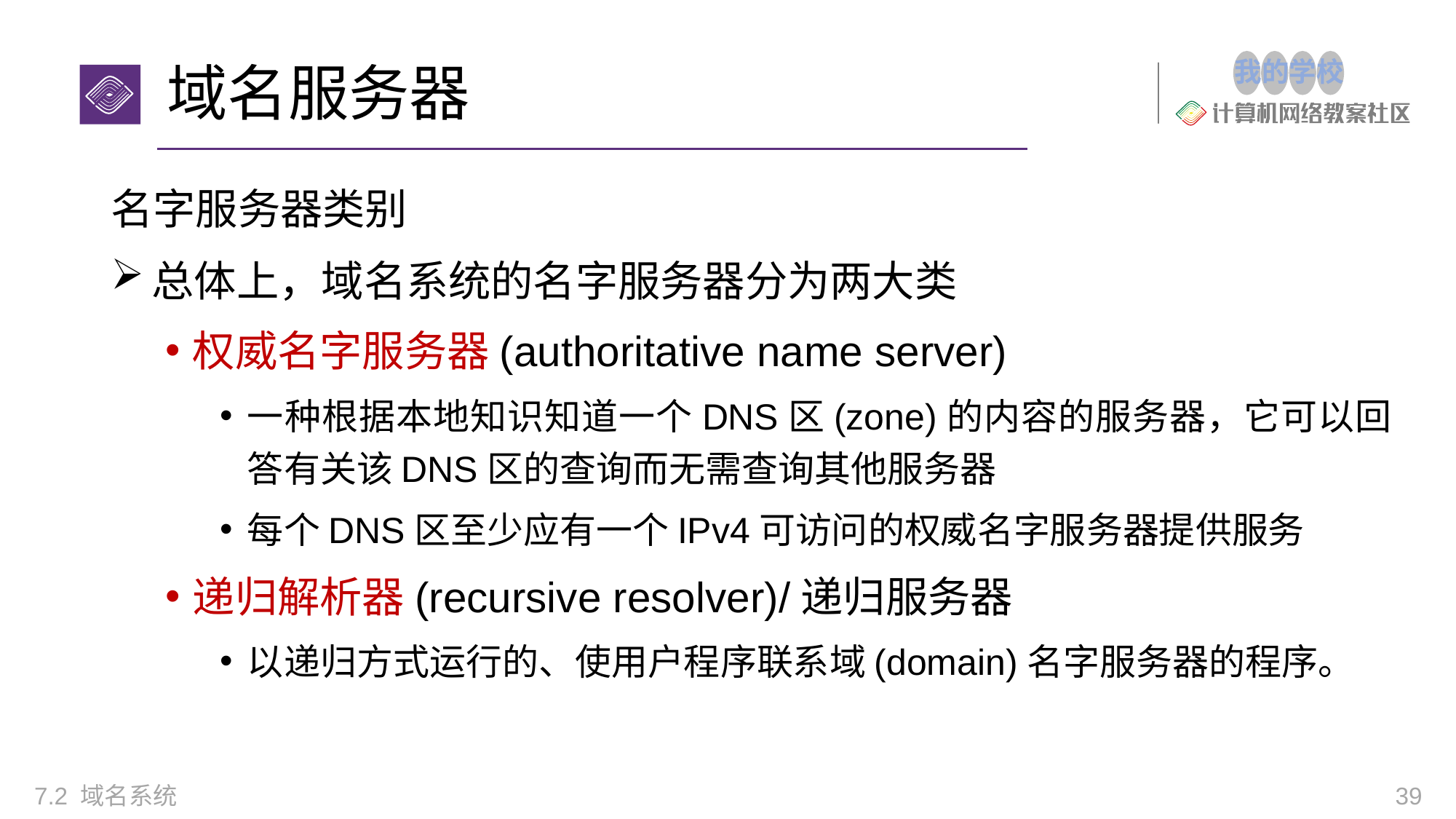

# 域名服务器
名字服务器类别
总体上，域名系统的名字服务器分为两大类
权威名字服务器(authoritative name server)
一种根据本地知识知道一个DNS区(zone)的内容的服务器，它可以回答有关该DNS区的查询而无需查询其他服务器
每个DNS区至少应有一个IPv4可访问的权威名字服务器提供服务
递归解析器(recursive resolver)/递归服务器
以递归方式运行的、使用户程序联系域(domain)名字服务器的程序。

7.2 域名系统
39